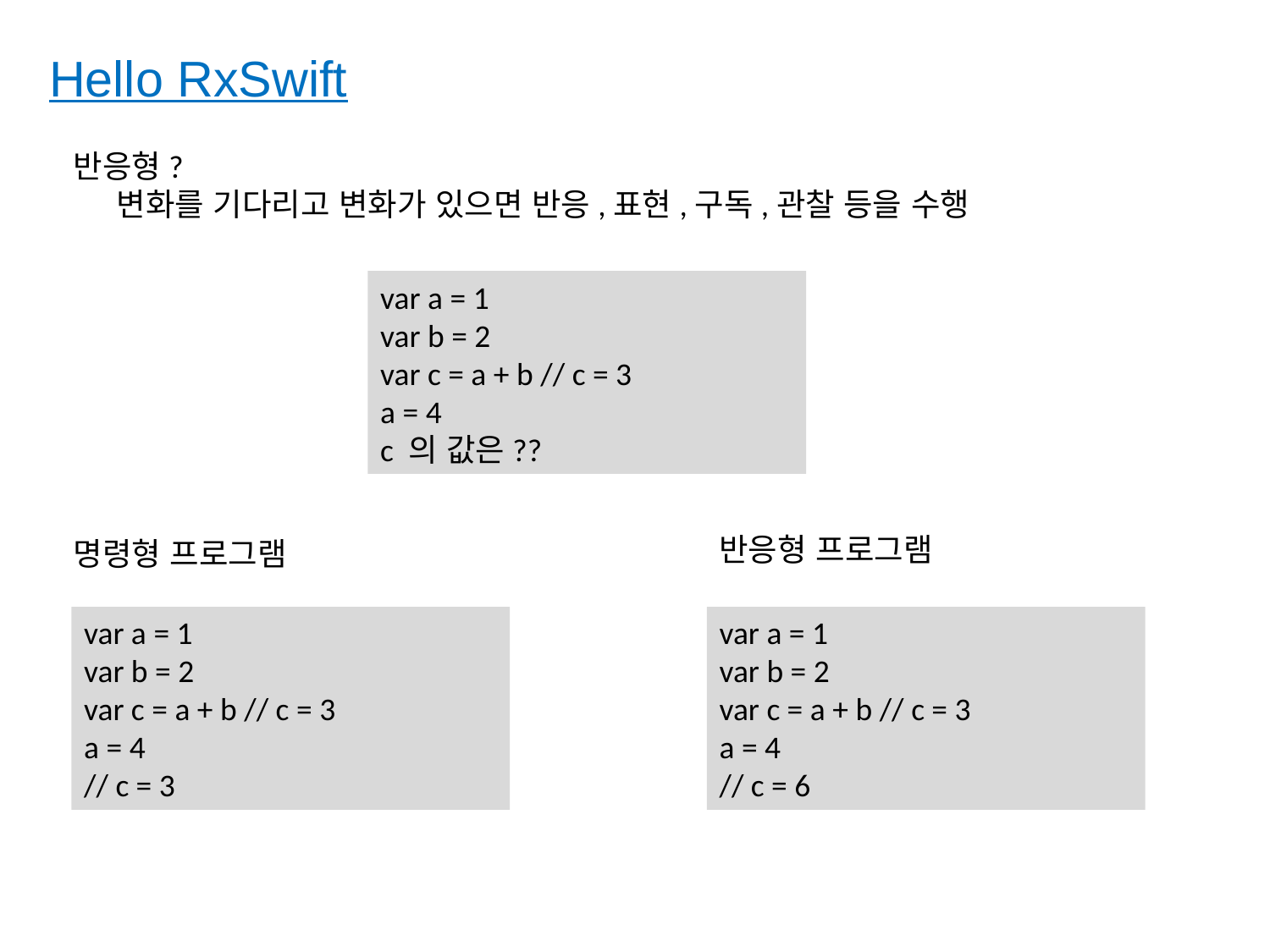

Hello RxSwift
반응형?
    변화를 기다리고 변화가 있으면 반응,표현,구독,관찰 등을 수행
var a = 1
var b = 2
var c = a + b // c = 3
a = 4
c 의 값은??
반응형 프로그램
명령형 프로그램
var a = 1
var b = 2
var c = a + b // c = 3
a = 4
// c = 3
var a = 1
var b = 2
var c = a + b // c = 3
a = 4
// c = 6